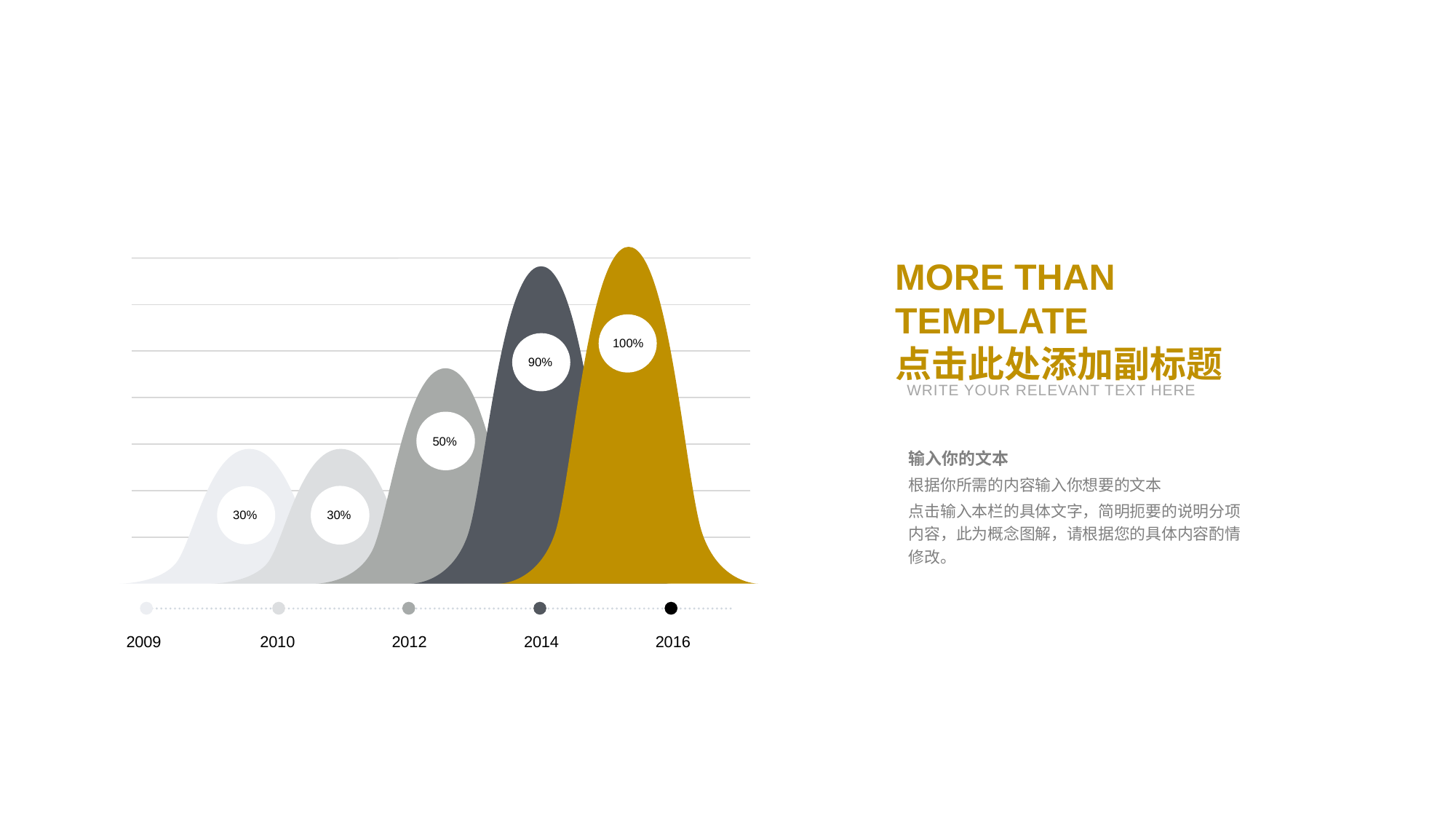

MORE THAN TEMPLATE
点击此处添加副标题

100%

90%

WRITE YOUR RELEVANT TEXT HERE

50%
输入你的文本
根据你所需的内容输入你想要的文本
点击输入本栏的具体文字，简明扼要的说明分项内容，此为概念图解，请根据您的具体内容酌情修改。

30%
30%

2009
2010
2012
2014
2016